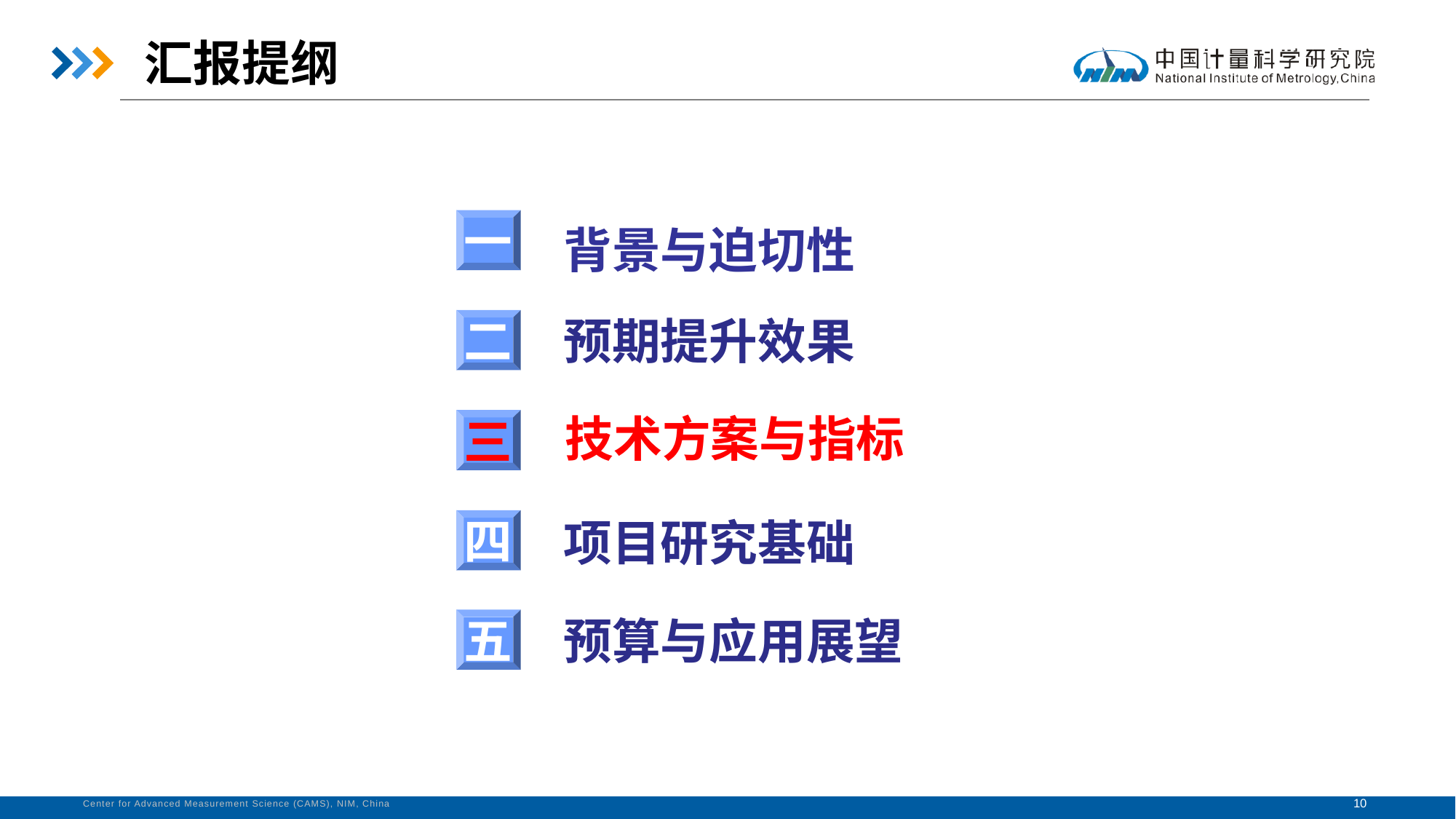

汇报提纲
背景与迫切性
一
预期提升效果
二
技术方案与指标
三
项目研究基础
四
预算与应用展望
五